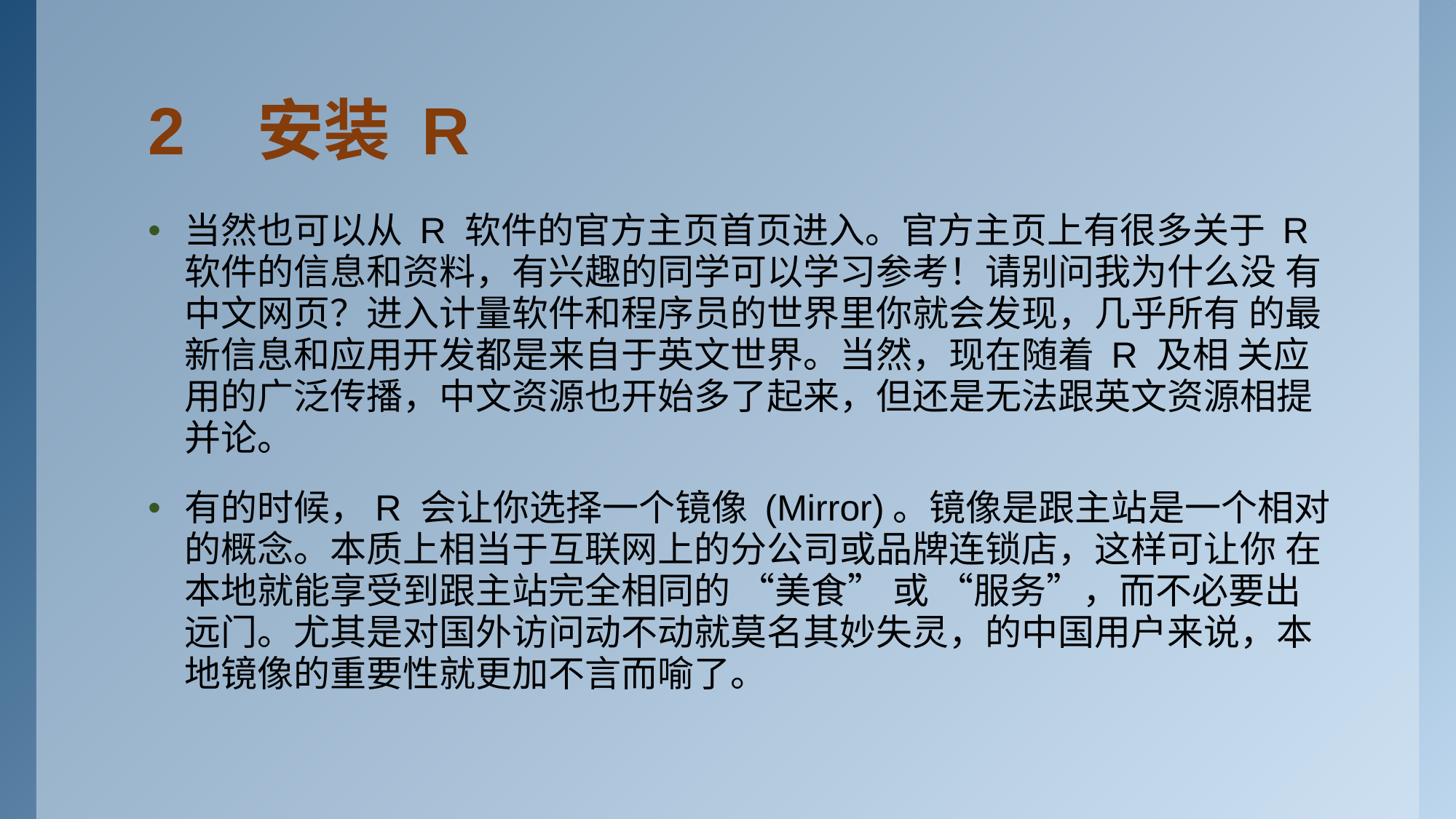

# 2	安装 R
当然也可以从 R 软件的官方主页首页进入。官方主页上有很多关于 R 软件的信息和资料，有兴趣的同学可以学习参考！请别问我为什么没 有中文网页？进入计量软件和程序员的世界里你就会发现，几乎所有 的最新信息和应用开发都是来自于英文世界。当然，现在随着 R 及相 关应用的广泛传播，中文资源也开始多了起来，但还是无法跟英文资源相提并论。
有的时候，R 会让你选择一个镜像 (Mirror)。镜像是跟主站是一个相对 的概念。本质上相当于互联网上的分公司或品牌连锁店，这样可让你 在本地就能享受到跟主站完全相同的 “美食” 或 “服务”，而不必要出 远门。尤其是对国外访问动不动就莫名其妙失灵，的中国用户来说，本地镜像的重要性就更加不言而喻了。